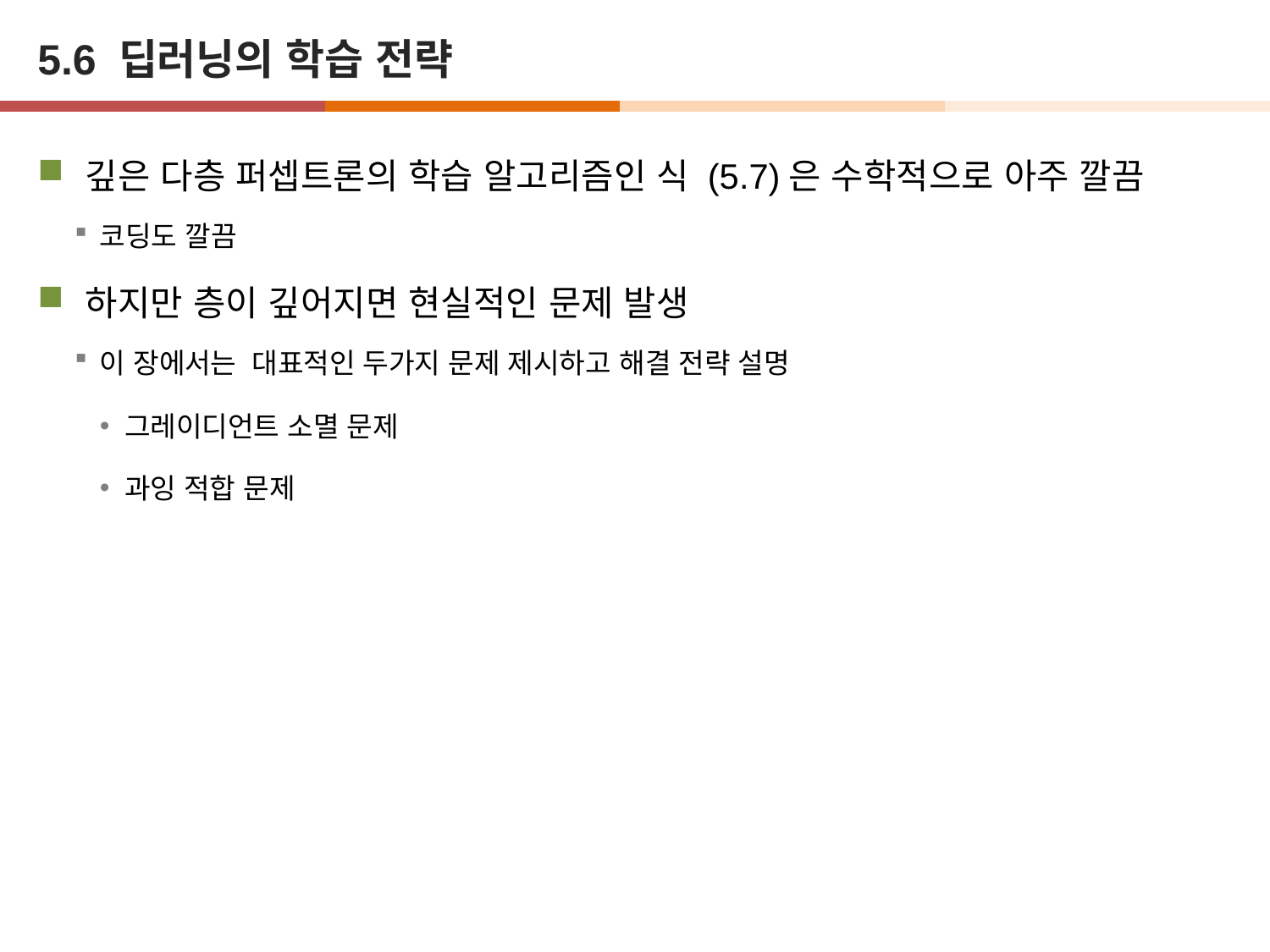

# 5.6 딥러닝의 학습 전략
깊은 다층 퍼셉트론의 학습 알고리즘인 식 (5.7)은 수학적으로 아주 깔끔
코딩도 깔끔
하지만 층이 깊어지면 현실적인 문제 발생
이 장에서는  대표적인 두가지 문제 제시하고 해결 전략 설명
그레이디언트 소멸 문제
과잉 적합 문제